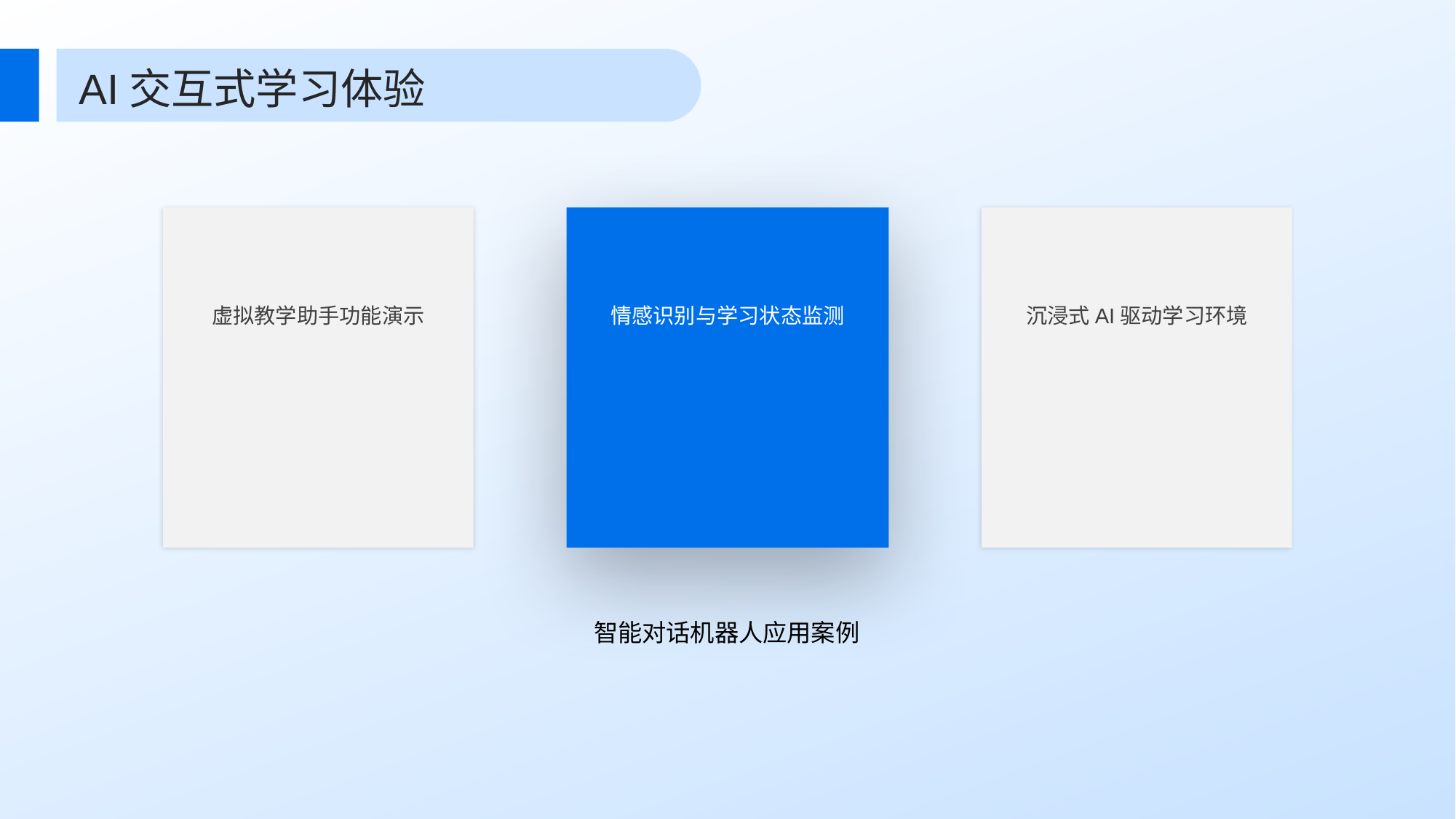

AI交互式学习体验

沉浸式AI驱动学习环境
虚拟教学助手功能演示
情感识别与学习状态监测
智能对话机器人应用案例